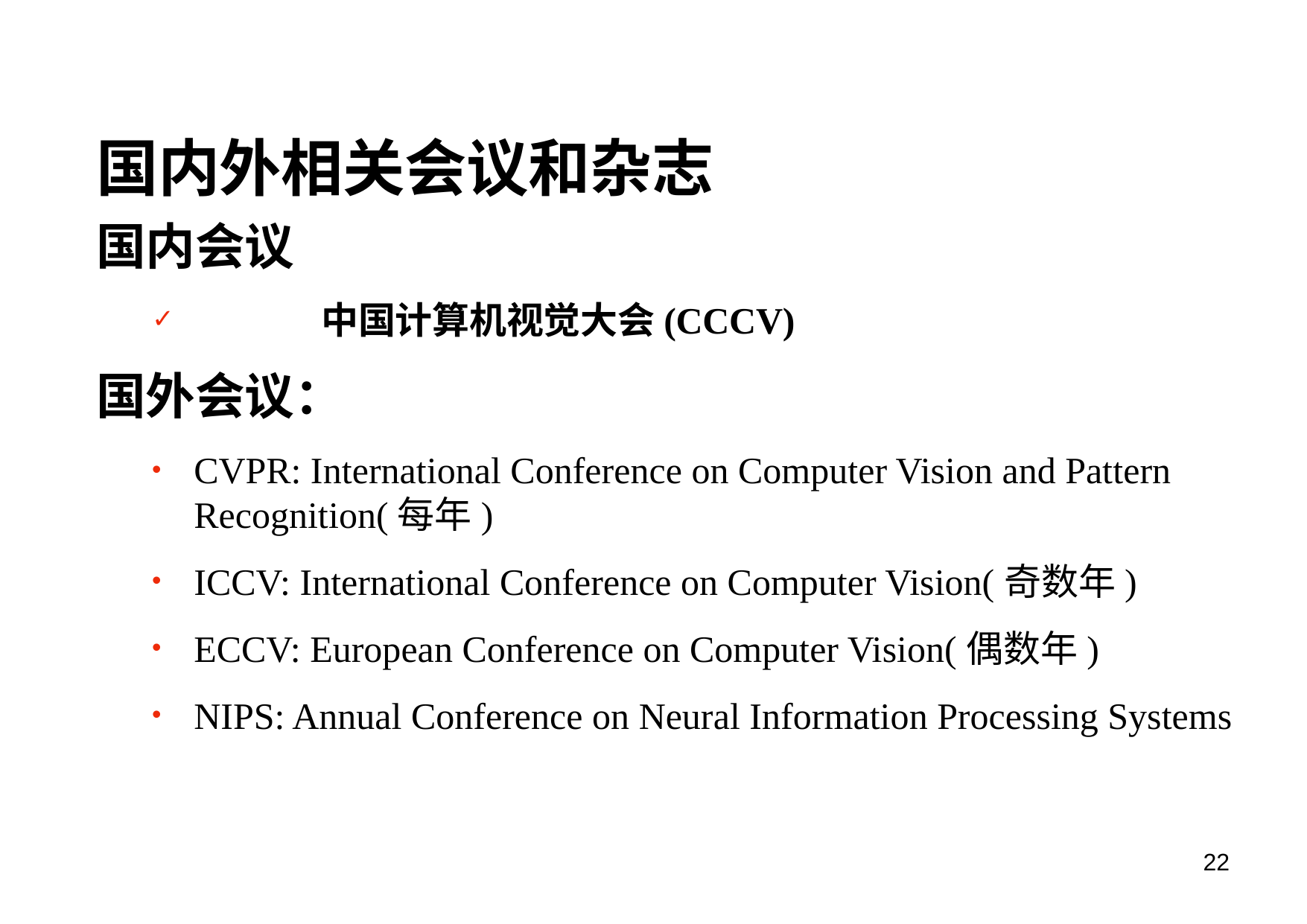

# 国内外相关会议和杂志
国内会议
	中国计算机视觉大会(CCCV)

国外会议：
CVPR: International Conference on Computer Vision and Pattern Recognition(每年)
ICCV: International Conference on Computer Vision(奇数年)
ECCV: European Conference on Computer Vision(偶数年)
NIPS: Annual Conference on Neural Information Processing Systems
22